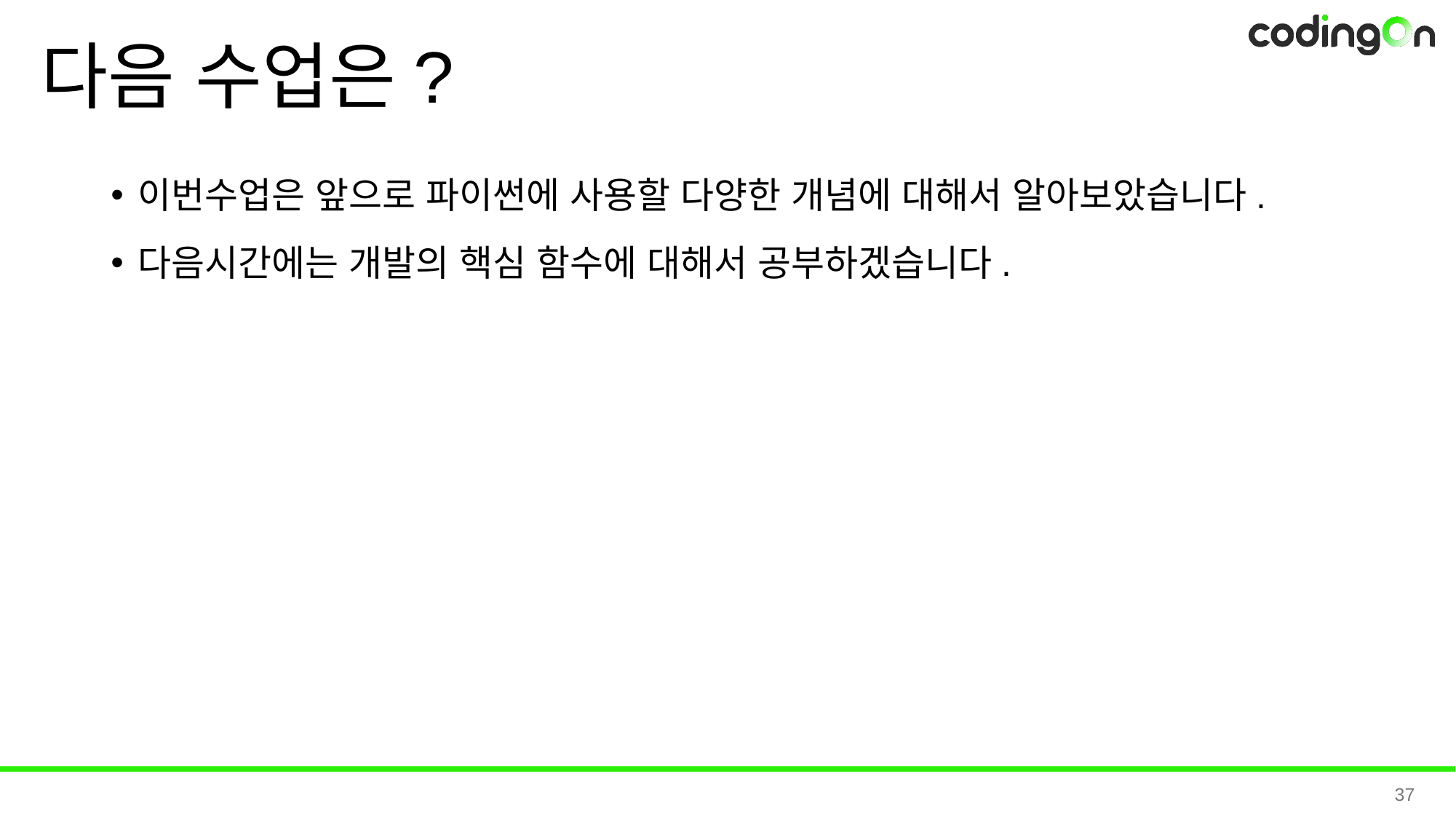

# 다음 수업은?
이번수업은 앞으로 파이썬에 사용할 다양한 개념에 대해서 알아보았습니다.
다음시간에는 개발의 핵심 함수에 대해서 공부하겠습니다.

37